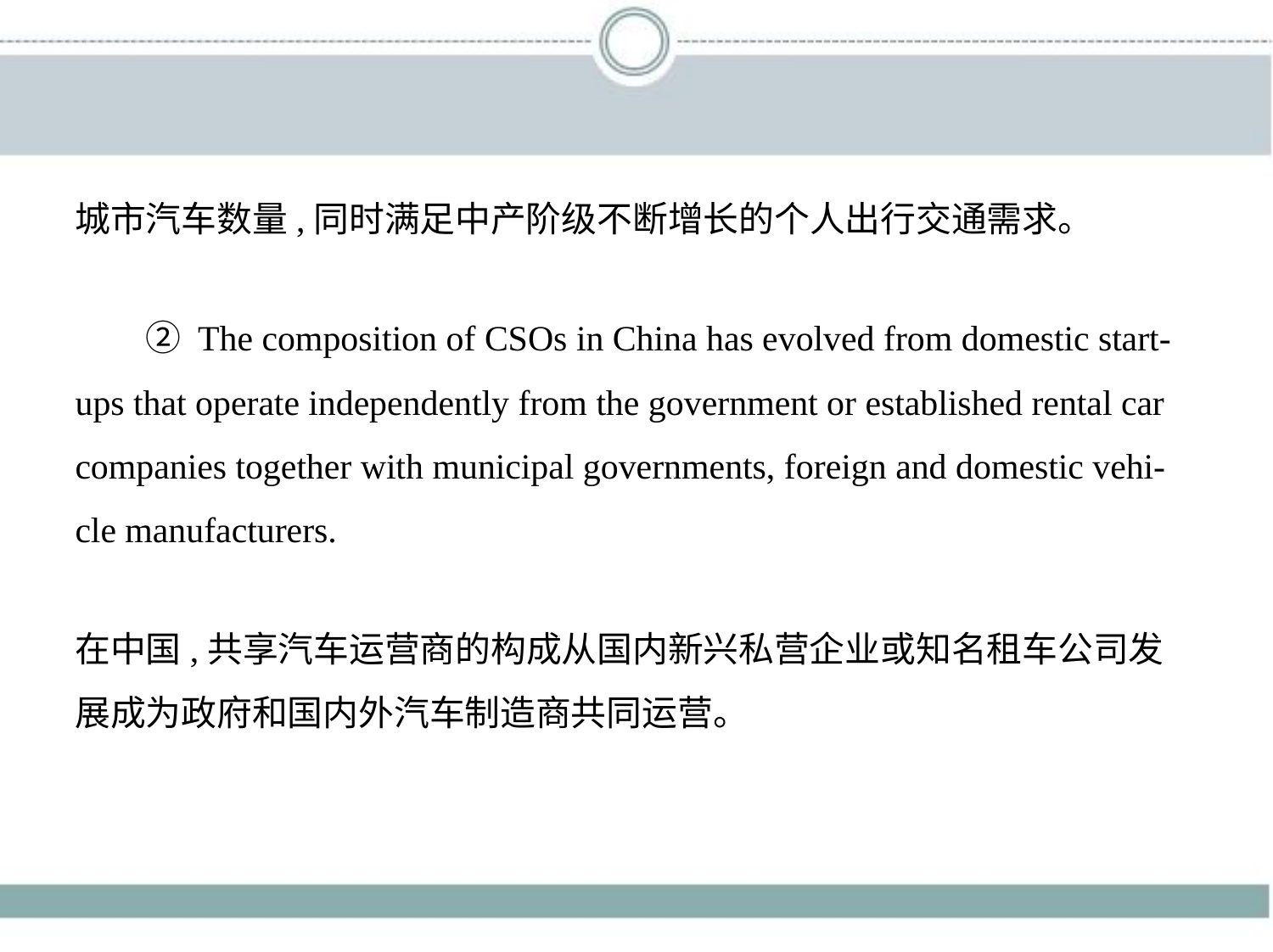

城市汽车数量,同时满足中产阶级不断增长的个人出行交通需求。
　　② The composition of CSOs in China has evolved from domestic start-
ups that operate independently from the government or established rental car
companies together with municipal governments, foreign and domestic vehi-
cle manufacturers.
在中国,共享汽车运营商的构成从国内新兴私营企业或知名租车公司发
展成为政府和国内外汽车制造商共同运营。